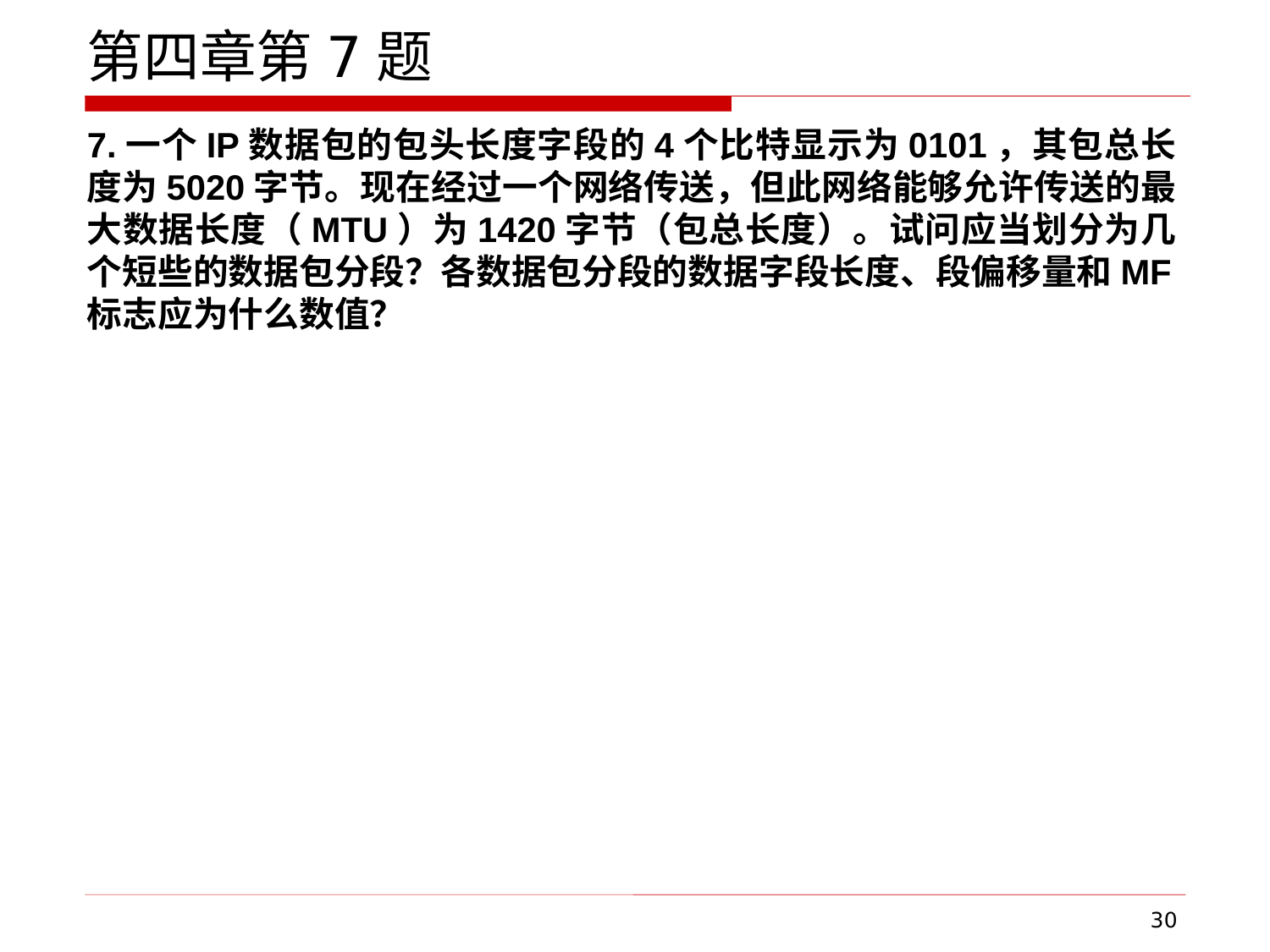

第四章第7题
7.一个IP数据包的包头长度字段的4个比特显示为0101，其包总长度为5020字节。现在经过一个网络传送，但此网络能够允许传送的最大数据长度（MTU）为1420字节（包总长度）。试问应当划分为几个短些的数据包分段？各数据包分段的数据字段长度、段偏移量和MF标志应为什么数值？
30